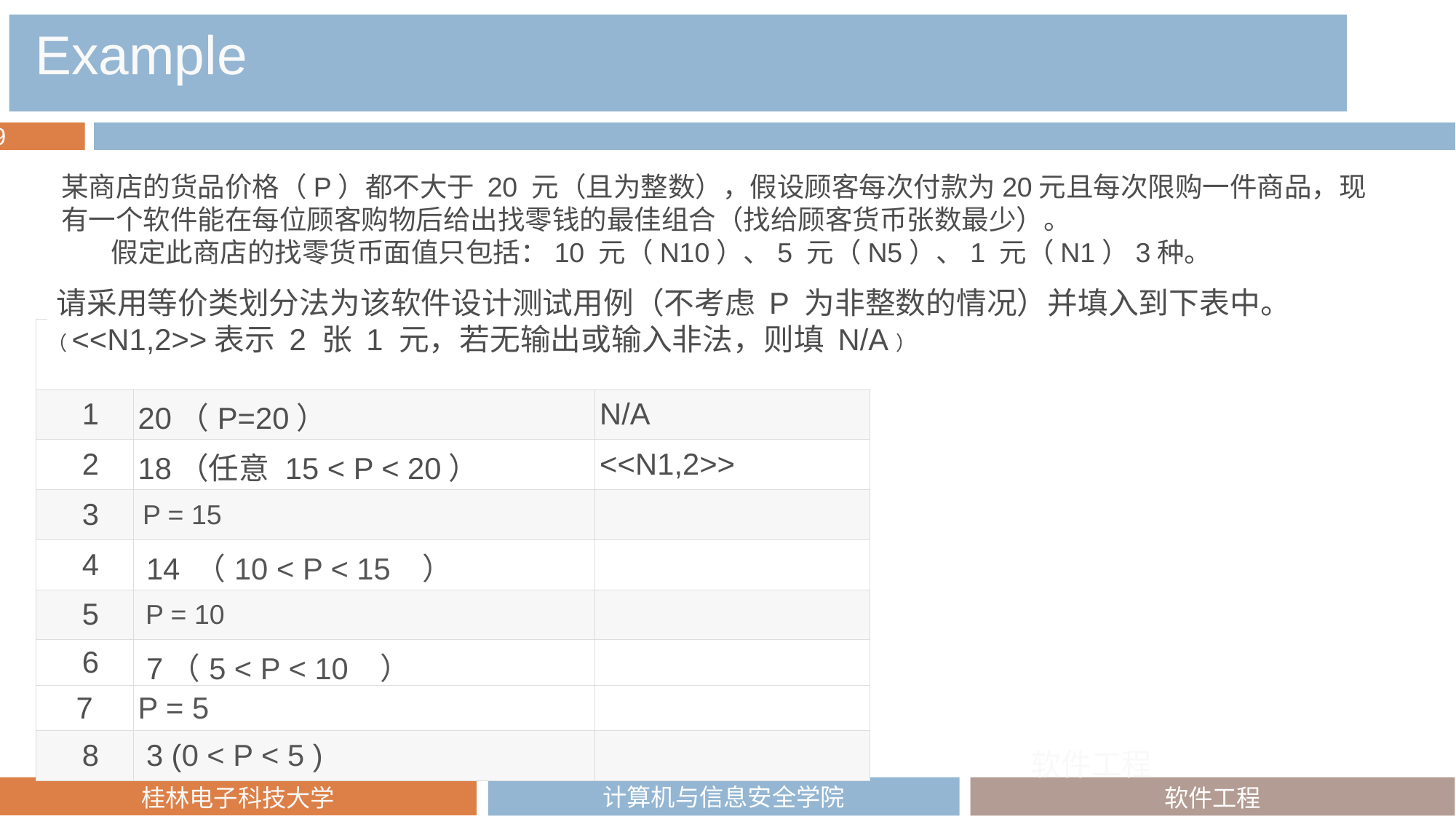

Example

某商店的货品价格（P）都不大于 20 元（且为整数），假设顾客每次付款为20元且每次限购一件商品，现有一个软件能在每位顾客购物后给出找零钱的最佳组合（找给顾客货币张数最少）。
       假定此商店的找零货币面值只包括：10 元（N10）、5 元（N5）、1 元（N1）3种。
 请采用等价类划分法为该软件设计测试用例（不考虑 P 为非整数的情况）并填入到下表中。
（<<N1,2>>表示 2 张 1 元，若无输出或输入非法，则填 N/A）

| 序号 | 输入（商品价格 P） | 输出（找零钱的组合） |
| --- | --- | --- |
| 1 | 20（P=20） | N/A |
| 2 | 18（任意 15 < P < 20） | <<N1,2>> |
| 3 | P = 15 |  |
| 4 | 14 （10 < P < 15 ） |  |
| 5 | P = 10 |  |
| 6 | 7（5 < P < 10 ） |  |
| 7 | P = 5 |  |
| 8 | 3 (0 < P < 5 ) |  |
软件工程